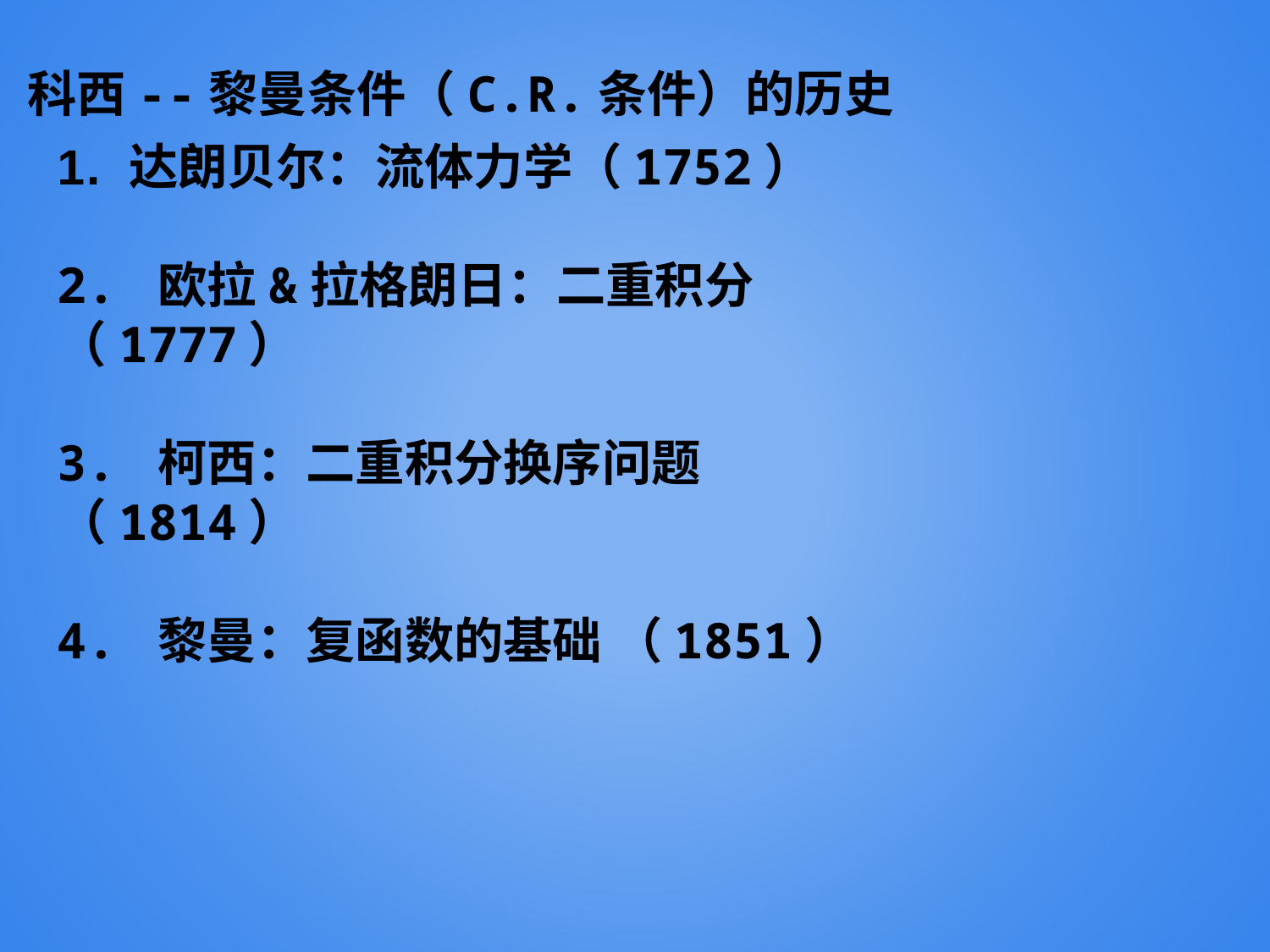

科西--黎曼条件（C.R.条件）的历史
达朗贝尔：流体力学（1752）

2. 欧拉&拉格朗日：二重积分 （1777）

3. 柯西：二重积分换序问题（1814）

4. 黎曼：复函数的基础 （1851）